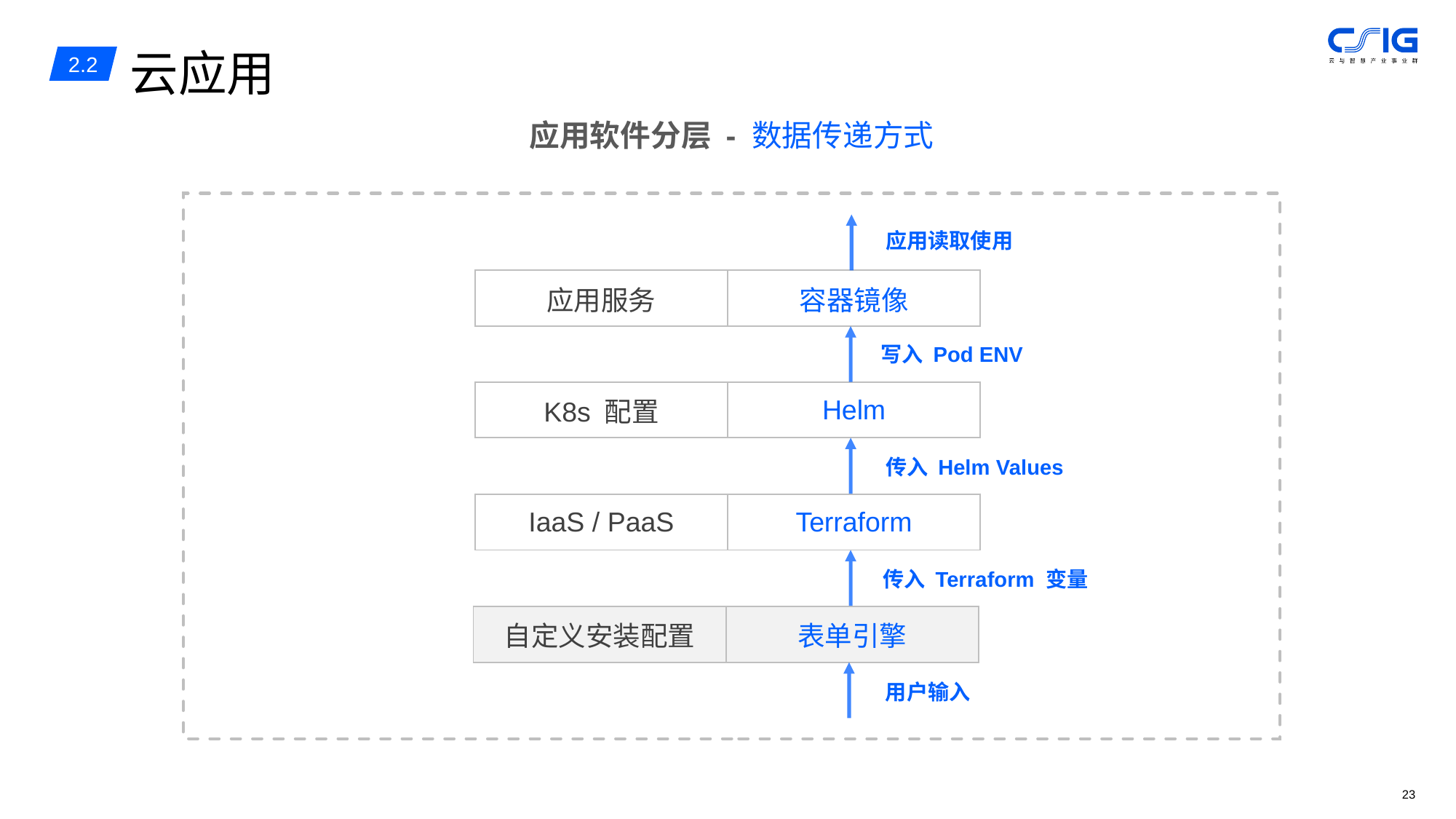

云应用
2.2
应用软件分层 - 数据传递方式

应用读取使用
| 应用服务 | 容器镜像 |
| --- | --- |
写入 Pod ENV
| K8s 配置 | Helm |
| --- | --- |
传入 Helm Values
| IaaS / PaaS | Terraform |
| --- | --- |
传入 Terraform 变量
| 自定义安装配置 | 表单引擎 |
| --- | --- |
用户输入
23